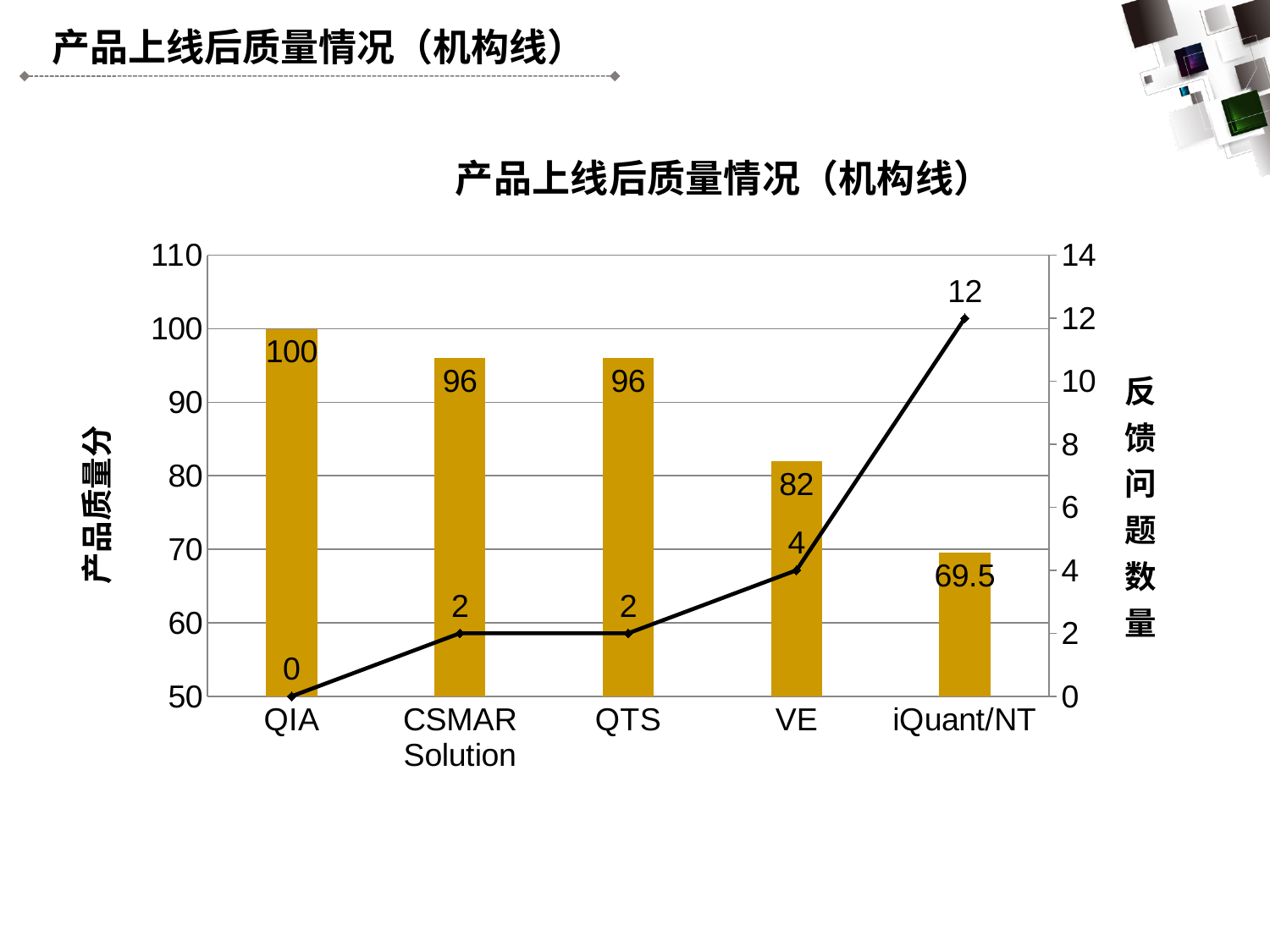

产品上线后质量情况（机构线）

### Chart: 产品上线后质量情况（机构线）

| Category | 产品质量分 | 反馈问题数量 |
|---|---|---|
| QIA | 100.0 | 0.0 |
| CSMAR Solution | 96.0 | 2.0 |
| QTS | 96.0 | 2.0 |
| VE | 82.0 | 4.0 |
| iQuant/NT | 69.5 | 12.0 |